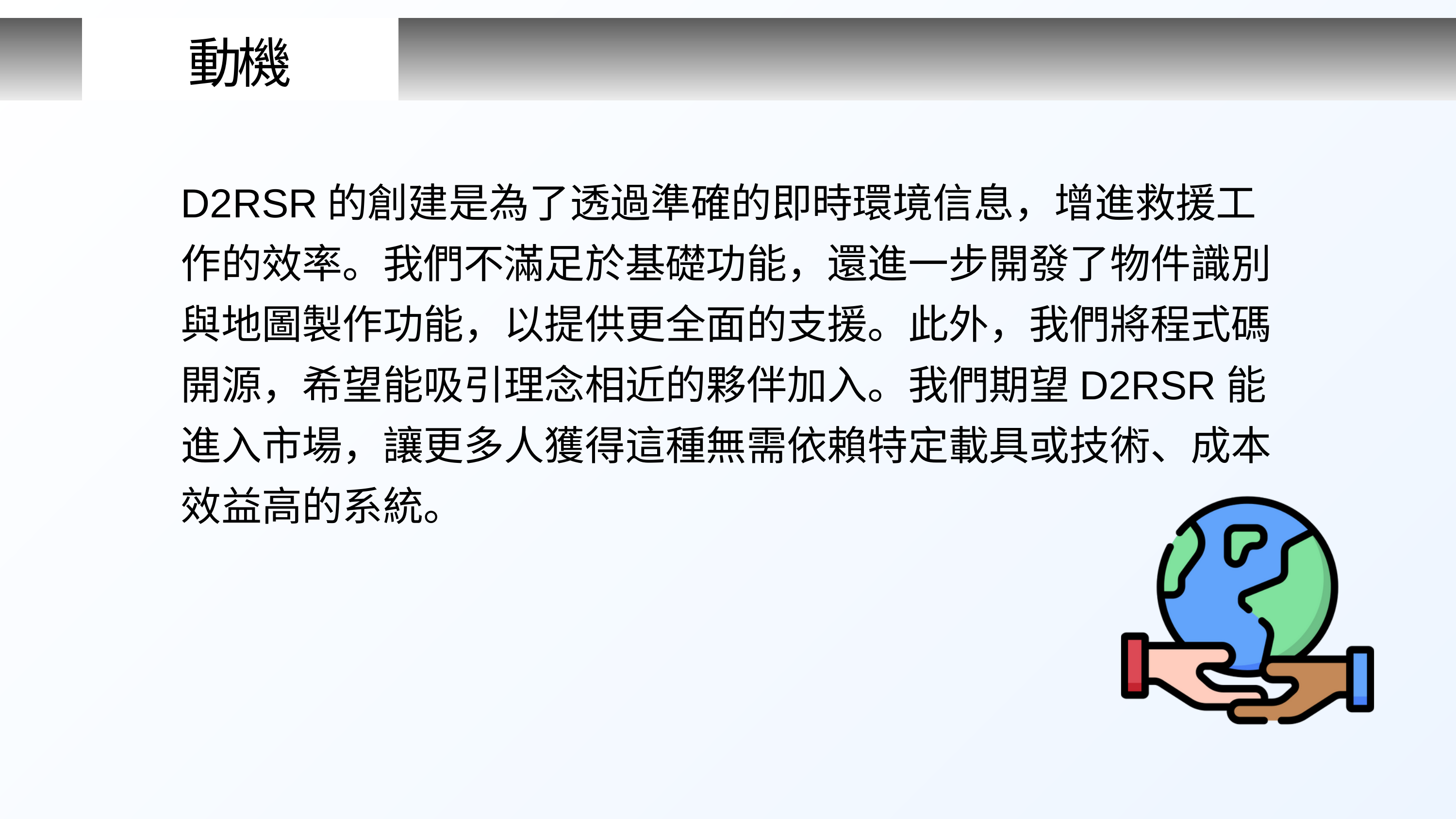

動機

D2RSR的創建是為了透過準確的即時環境信息，增進救援工作的效率。我們不滿足於基礎功能，還進一步開發了物件識別與地圖製作功能，以提供更全面的支援。此外，我們將程式碼開源，希望能吸引理念相近的夥伴加入。我們期望D2RSR能進入市場，讓更多人獲得這種無需依賴特定載具或技術、成本效益高的系統。